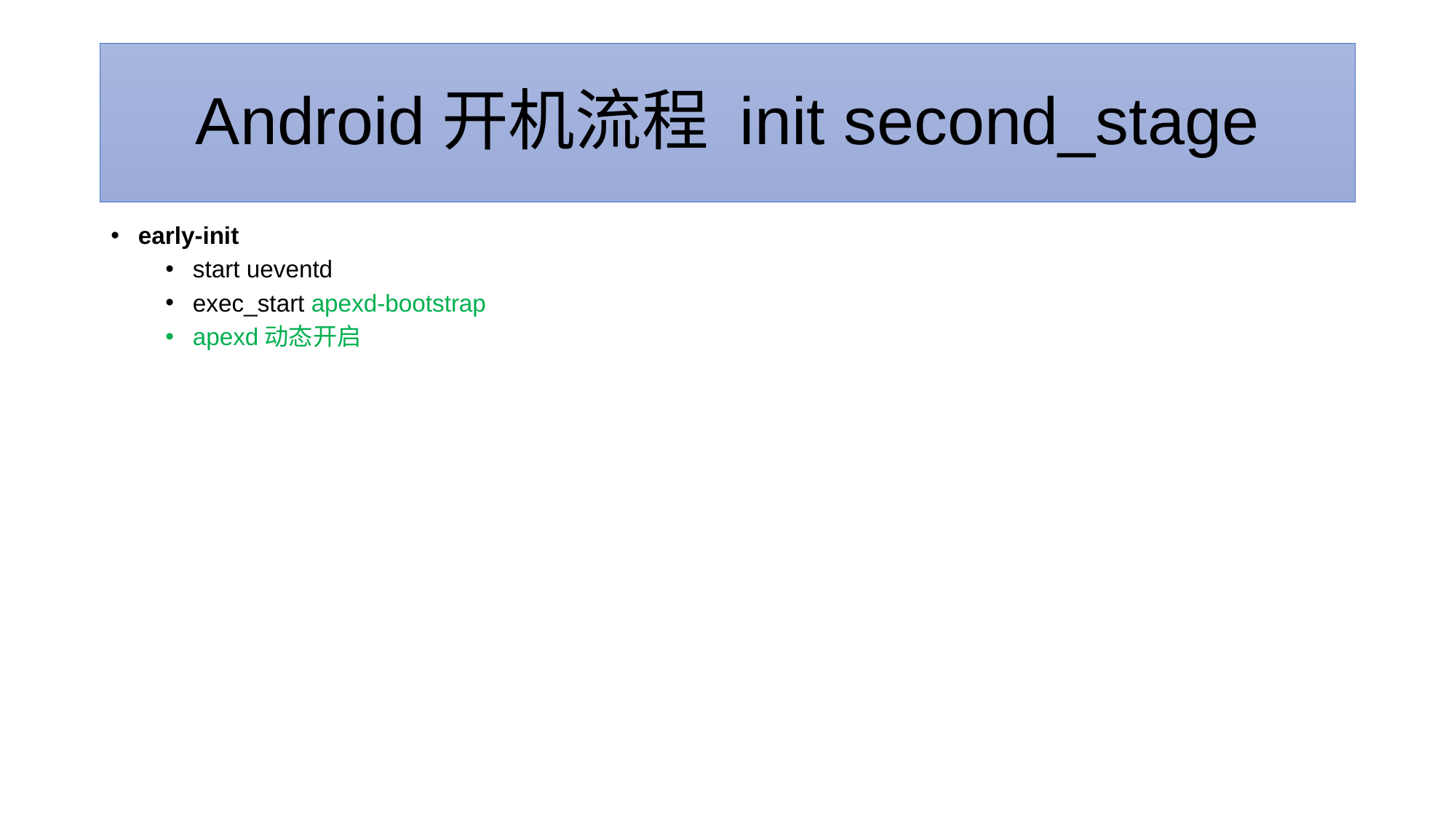

# Android开机流程 init second_stage
early-init
start ueventd
exec_start apexd-bootstrap
apexd动态开启